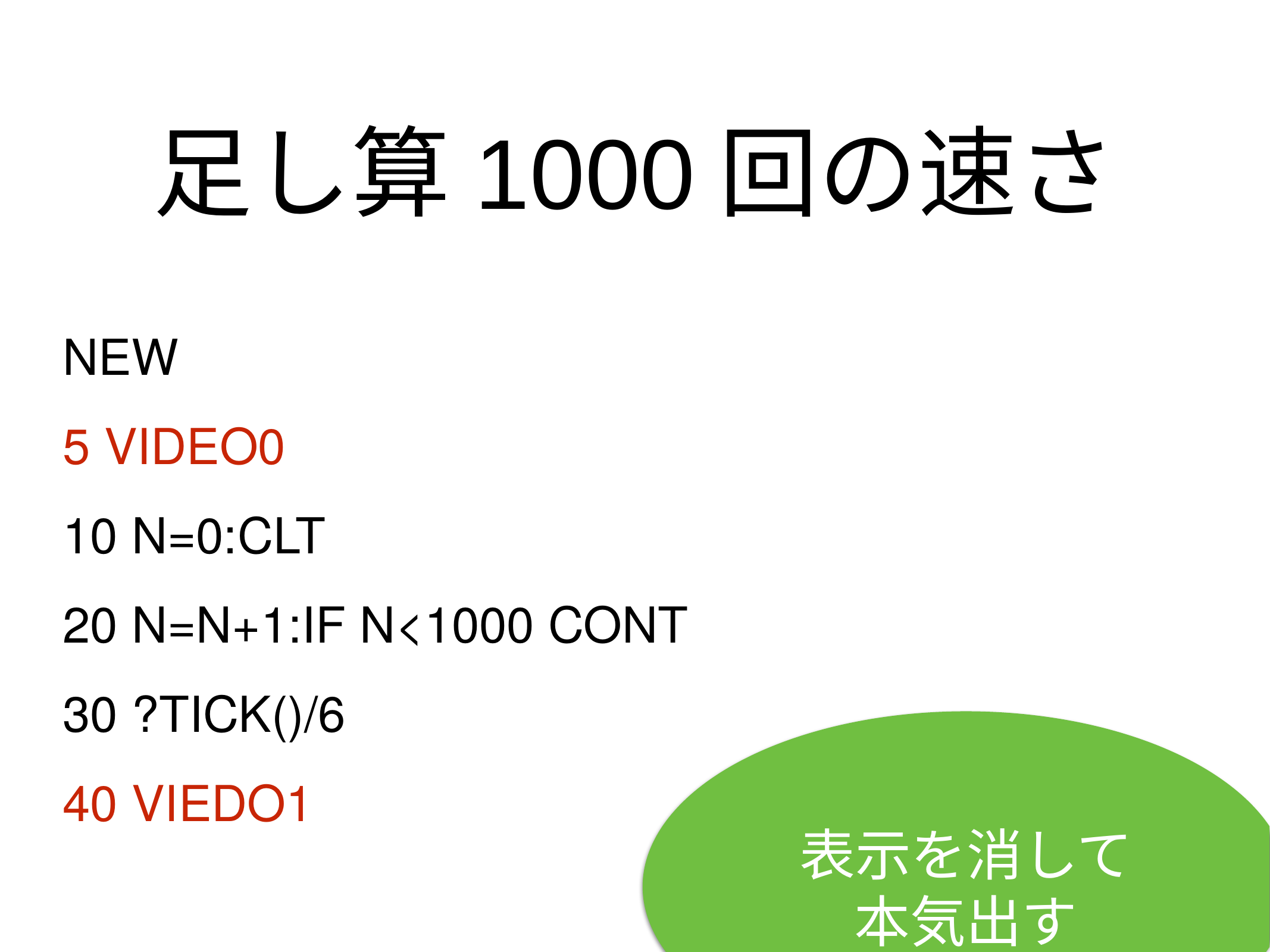

# 足し算1000回の速さ
NEW
5 VIDEO0
10 N=0:CLT
20 N=N+1:IF N<1000 CONT
30 ?TICK()/6
40 VIEDO1
表示を消して
本気出す